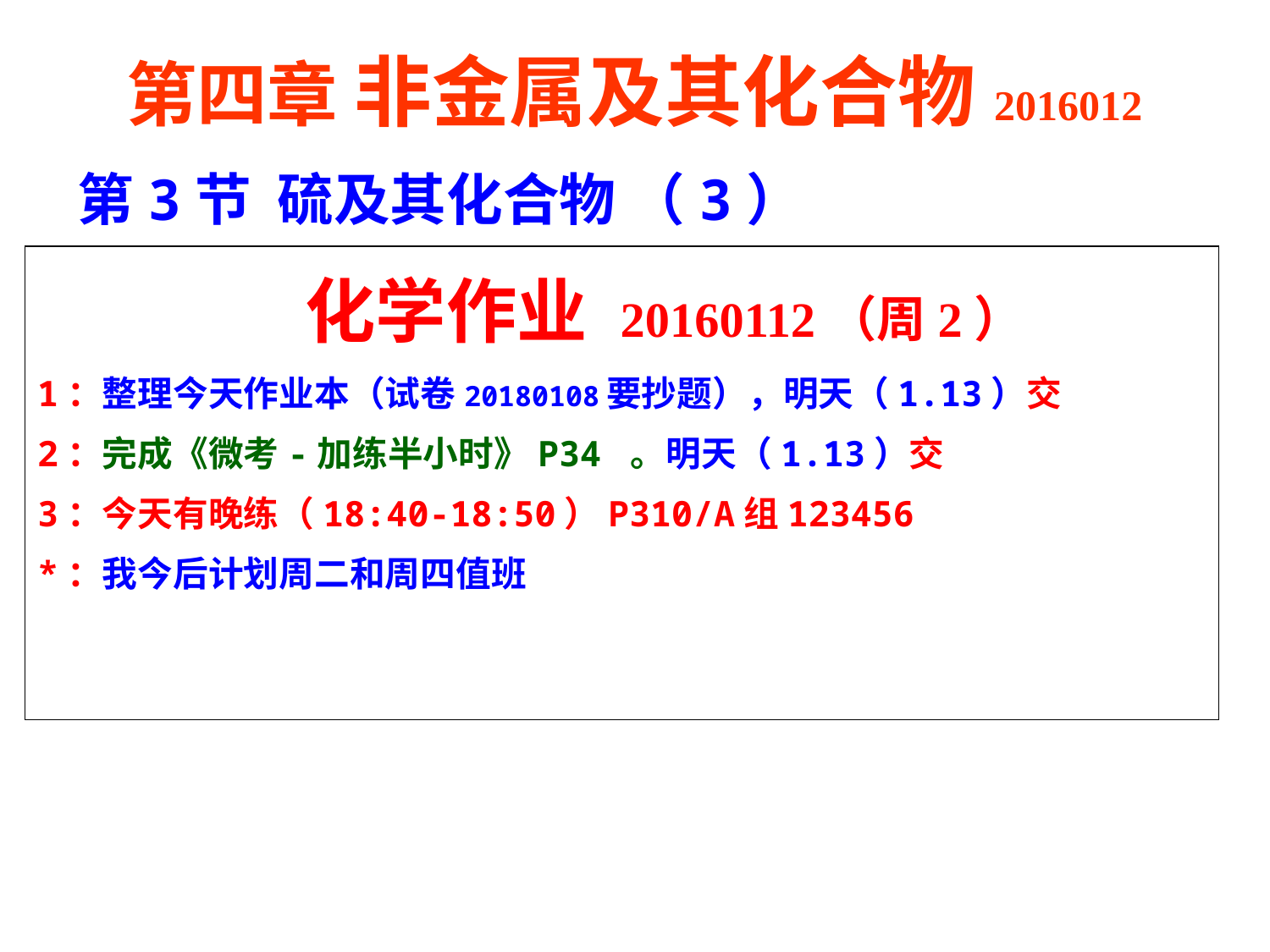

第四章 非金属及其化合物2016012
第3节  硫及其化合物 （3）
             化学作业 20160112（周2）
1：整理今天作业本（试卷20180108要抄题），明天（1.13）交
2：完成《微考-加练半小时》P34 。明天（1.13）交
3：今天有晚练（18:40-18:50）P310/A组123456
*：我今后计划周二和周四值班